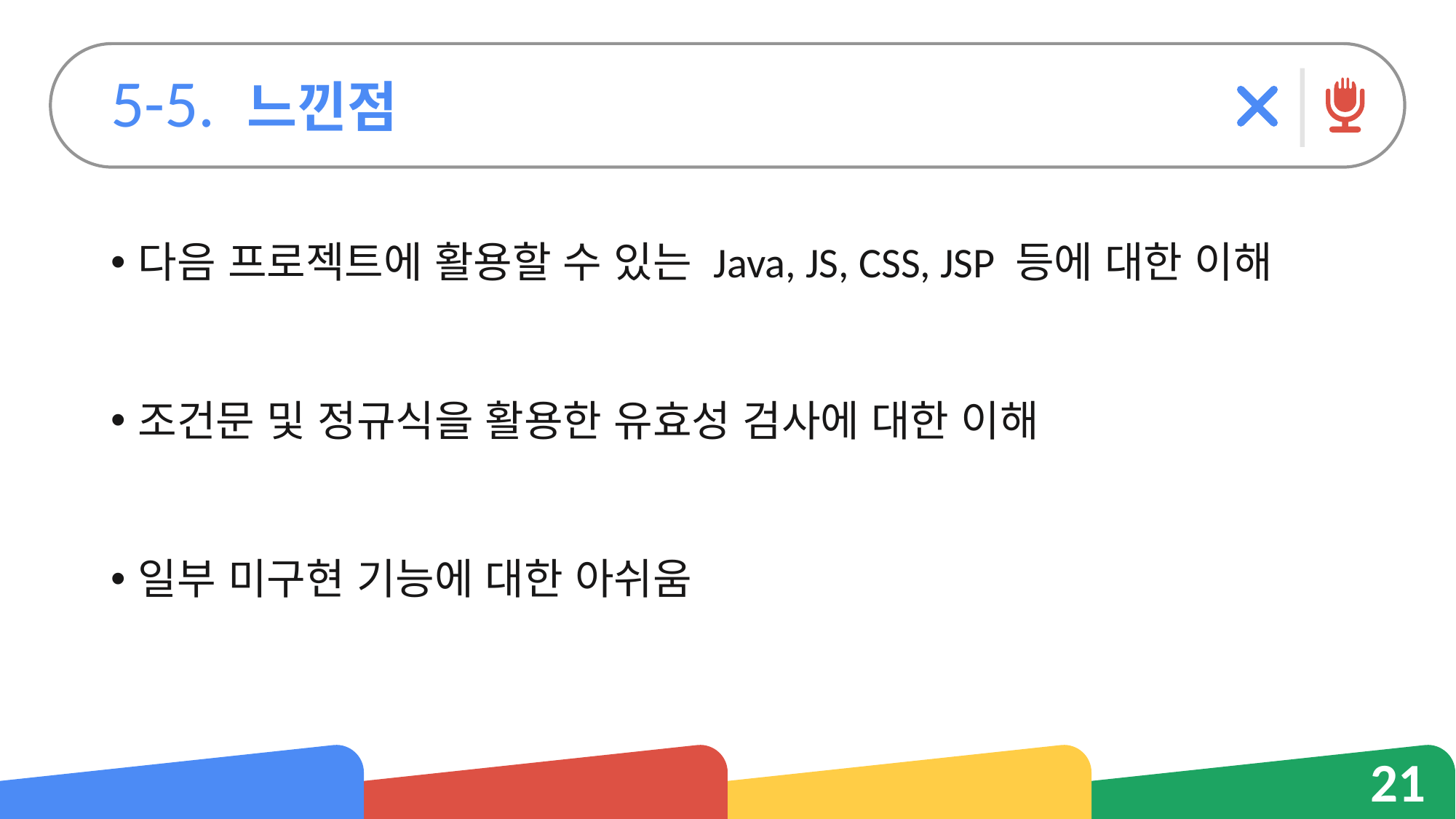

5-5. 느낀점
다음 프로젝트에 활용할 수 있는 Java, JS, CSS, JSP 등에 대한 이해

조건문 및 정규식을 활용한 유효성 검사에 대한 이해

일부 미구현 기능에 대한 아쉬움
21